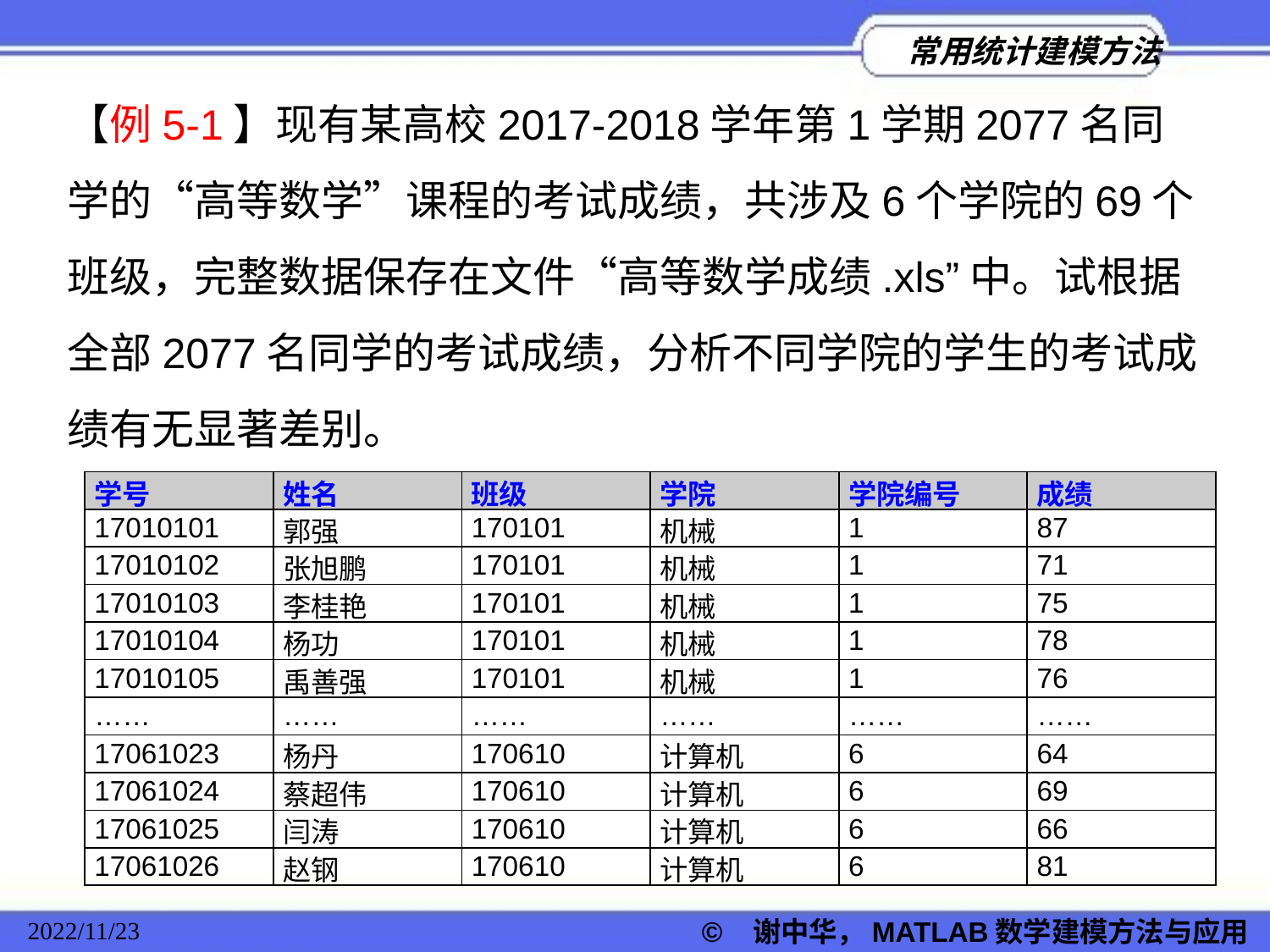

【例5-1】现有某高校2017-2018学年第1学期2077名同学的“高等数学”课程的考试成绩，共涉及6个学院的69个班级，完整数据保存在文件“高等数学成绩.xls”中。试根据全部2077名同学的考试成绩，分析不同学院的学生的考试成绩有无显著差别。
| 学号 | 姓名 | 班级 | 学院 | 学院编号 | 成绩 |
| --- | --- | --- | --- | --- | --- |
| 17010101 | 郭强 | 170101 | 机械 | 1 | 87 |
| 17010102 | 张旭鹏 | 170101 | 机械 | 1 | 71 |
| 17010103 | 李桂艳 | 170101 | 机械 | 1 | 75 |
| 17010104 | 杨功 | 170101 | 机械 | 1 | 78 |
| 17010105 | 禹善强 | 170101 | 机械 | 1 | 76 |
| …… | …… | …… | …… | …… | …… |
| 17061023 | 杨丹 | 170610 | 计算机 | 6 | 64 |
| 17061024 | 蔡超伟 | 170610 | 计算机 | 6 | 69 |
| 17061025 | 闫涛 | 170610 | 计算机 | 6 | 66 |
| 17061026 | 赵钢 | 170610 | 计算机 | 6 | 81 |
©   谢中华，MATLAB数学建模方法与应用
2022/11/23